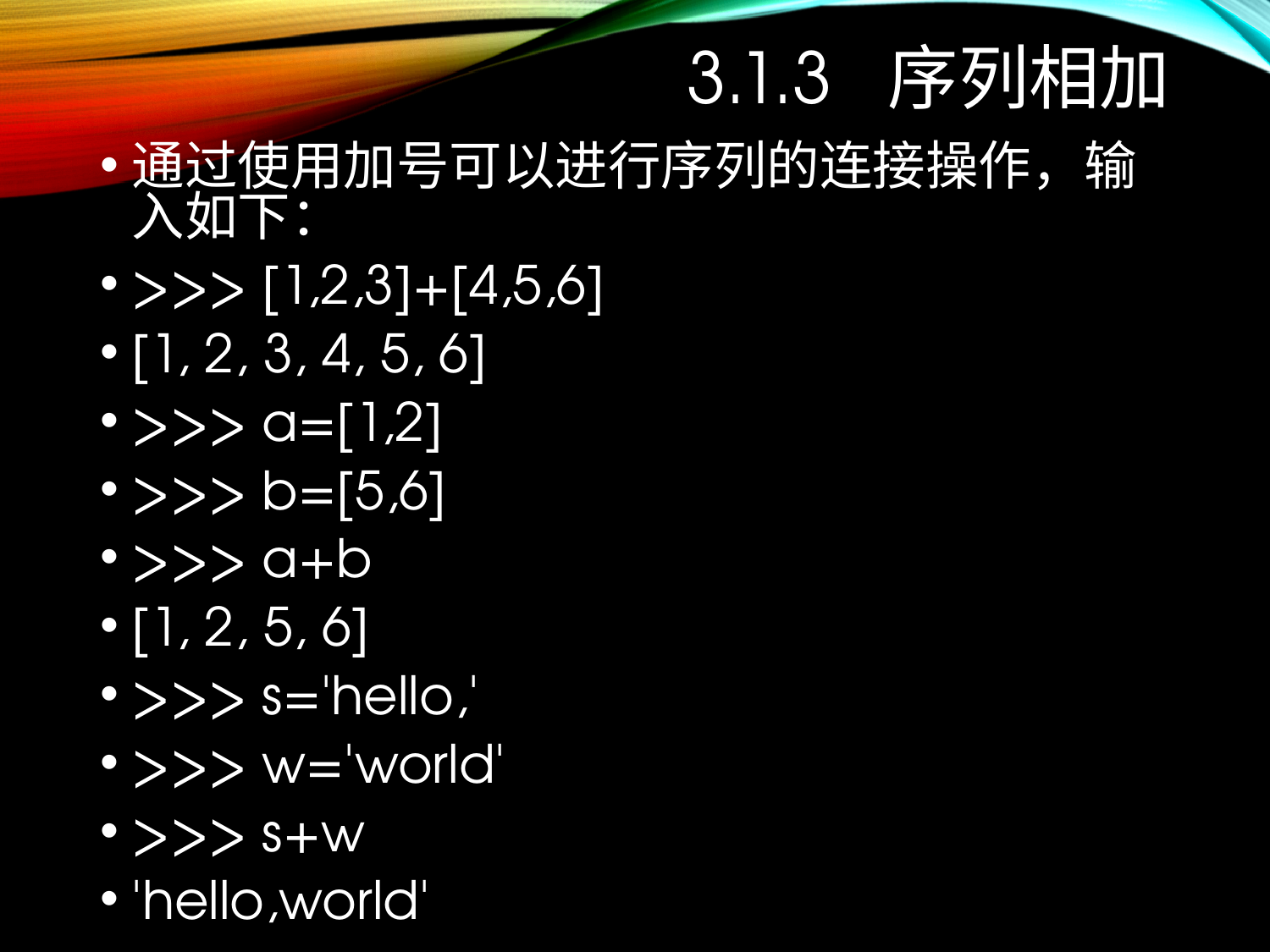

# 3.1.3  序列相加
通过使用加号可以进行序列的连接操作，输入如下：
>>> [1,2,3]+[4,5,6]
[1, 2, 3, 4, 5, 6]
>>> a=[1,2]
>>> b=[5,6]
>>> a+b
[1, 2, 5, 6]
>>> s='hello,'
>>> w='world'
>>> s+w
'hello,world'